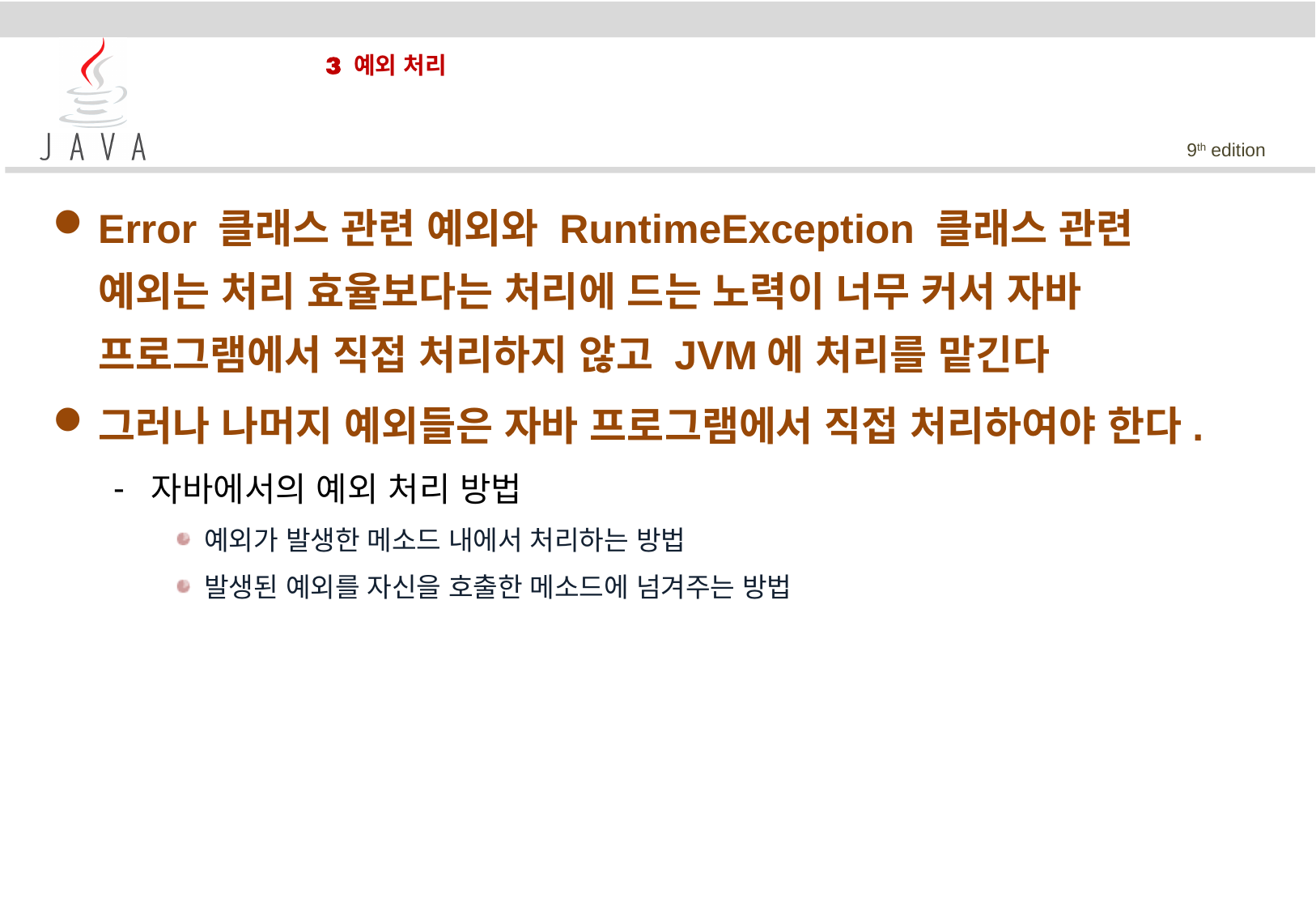

# 3 예외 처리

Error 클래스 관련 예외와 RuntimeException 클래스 관련 예외는 처리 효율보다는 처리에 드는 노력이 너무 커서 자바 프로그램에서 직접 처리하지 않고 JVM에 처리를 맡긴다
그러나 나머지 예외들은 자바 프로그램에서 직접 처리하여야 한다.
자바에서의 예외 처리 방법
예외가 발생한 메소드 내에서 처리하는 방법
발생된 예외를 자신을 호출한 메소드에 넘겨주는 방법